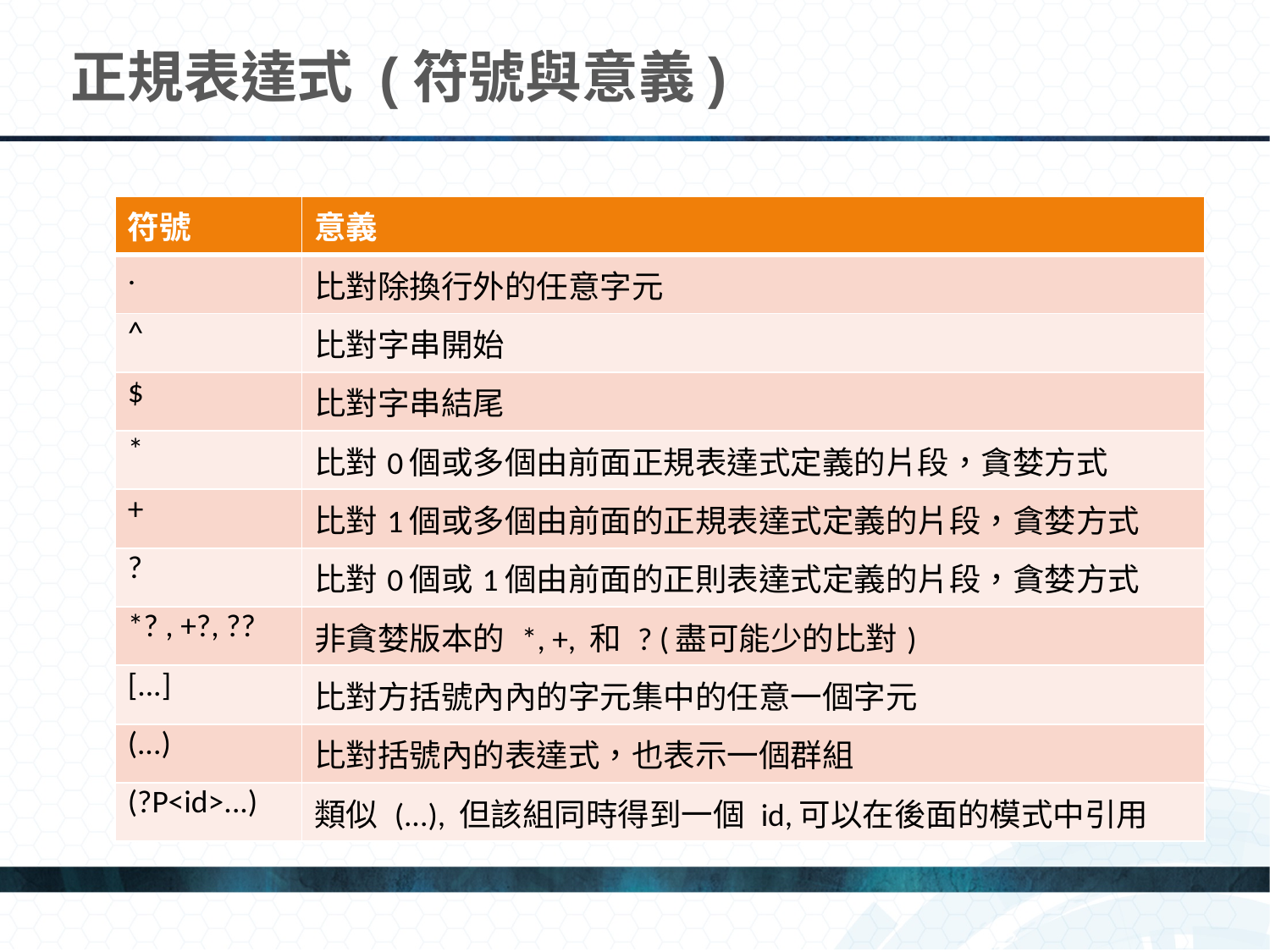

# 正規表達式 (符號與意義)

| 符號 | 意義 |
| --- | --- |
| . | 比對除換行外的任意字元 |
| ^ | 比對字串開始 |
| $ | 比對字串結尾 |
| \* | 比對0個或多個由前面正規表達式定義的片段，貪婪方式 |
| + | 比對1個或多個由前面的正規表達式定義的片段，貪婪方式 |
| ? | 比對0個或1個由前面的正則表達式定義的片段，貪婪方式 |
| \*? , +?, ?? | 非貪婪版本的 \*, +, 和 ? (盡可能少的比對) |
| [...] | 比對方括號內內的字元集中的任意一個字元 |
| (...) | 比對括號內的表達式，也表示一個群組 |
| (?P<id>...) | 類似 (...), 但該組同時得到一個 id,可以在後面的模式中引用 |